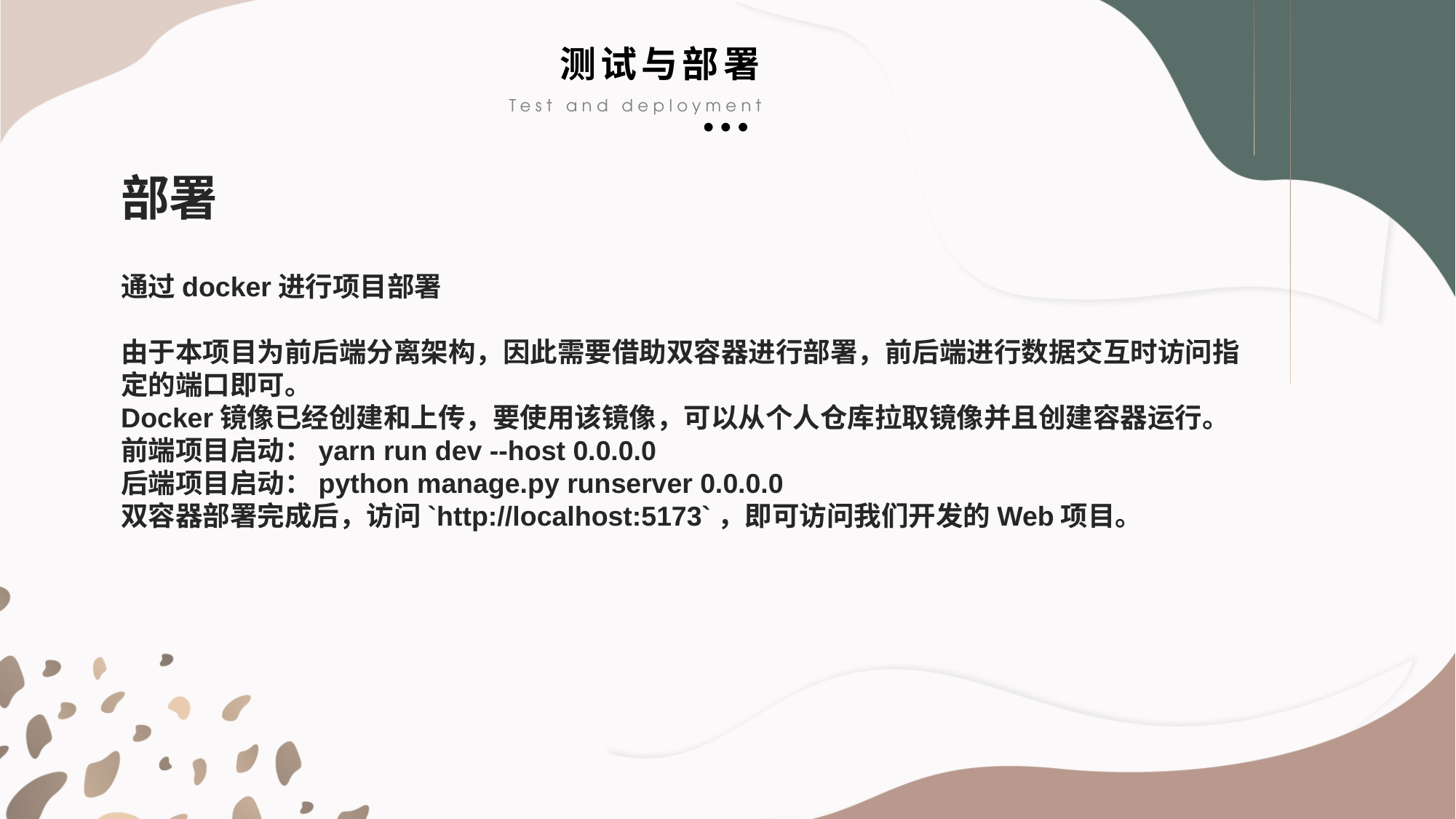

测试与部署
Test and deployment

部署
通过docker进行项目部署

由于本项目为前后端分离架构，因此需要借助双容器进行部署，前后端进行数据交互时访问指定的端口即可。
Docker镜像已经创建和上传，要使用该镜像，可以从个人仓库拉取镜像并且创建容器运行。
前端项目启动：yarn run dev --host 0.0.0.0
后端项目启动：python manage.py runserver 0.0.0.0
双容器部署完成后，访问`http://localhost:5173`，即可访问我们开发的Web项目。